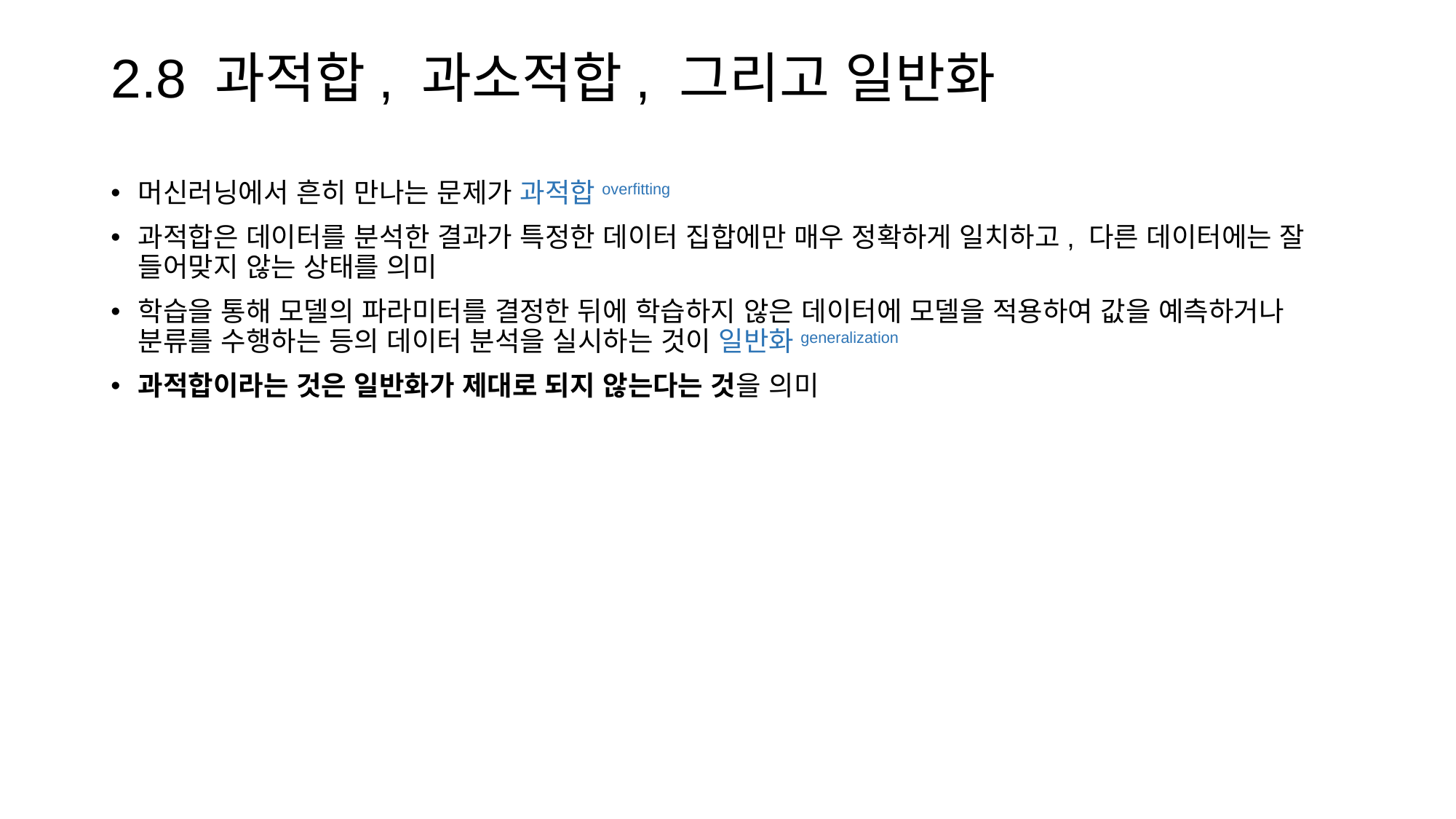

# 2.8 과적합, 과소적합, 그리고 일반화
머신러닝에서 흔히 만나는 문제가 과적합overfitting
과적합은 데이터를 분석한 결과가 특정한 데이터 집합에만 매우 정확하게 일치하고, 다른 데이터에는 잘 들어맞지 않는 상태를 의미
학습을 통해 모델의 파라미터를 결정한 뒤에 학습하지 않은 데이터에 모델을 적용하여 값을 예측하거나 분류를 수행하는 등의 데이터 분석을 실시하는 것이 일반화generalization
과적합이라는 것은 일반화가 제대로 되지 않는다는 것을 의미